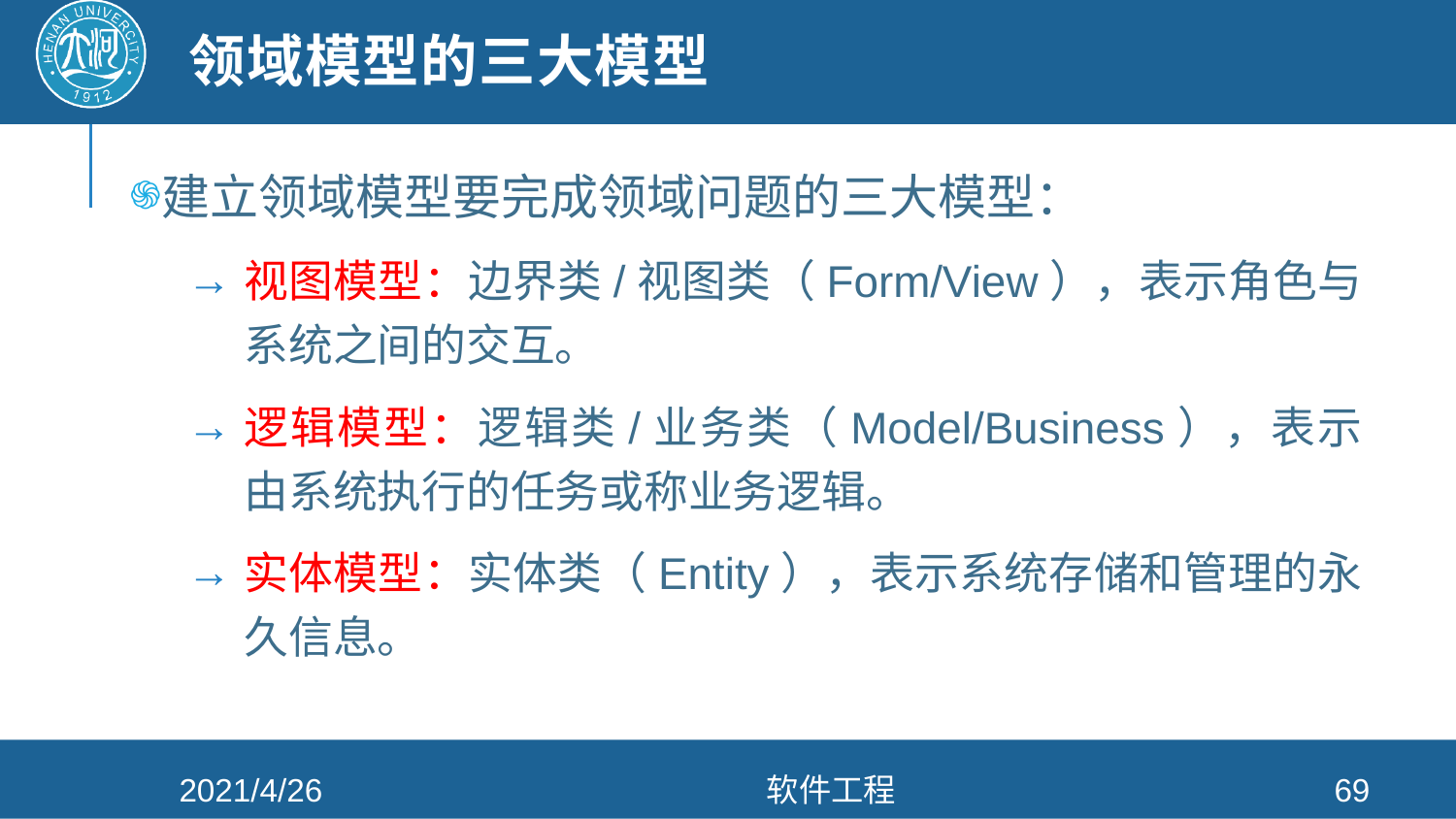

# 领域模型的三大模型
建立领域模型要完成领域问题的三大模型：
视图模型：边界类/视图类（Form/View），表示角色与系统之间的交互。
逻辑模型：逻辑类/业务类（Model/Business），表示由系统执行的任务或称业务逻辑。
实体模型：实体类（Entity），表示系统存储和管理的永久信息。
2021/4/26
软件工程
69